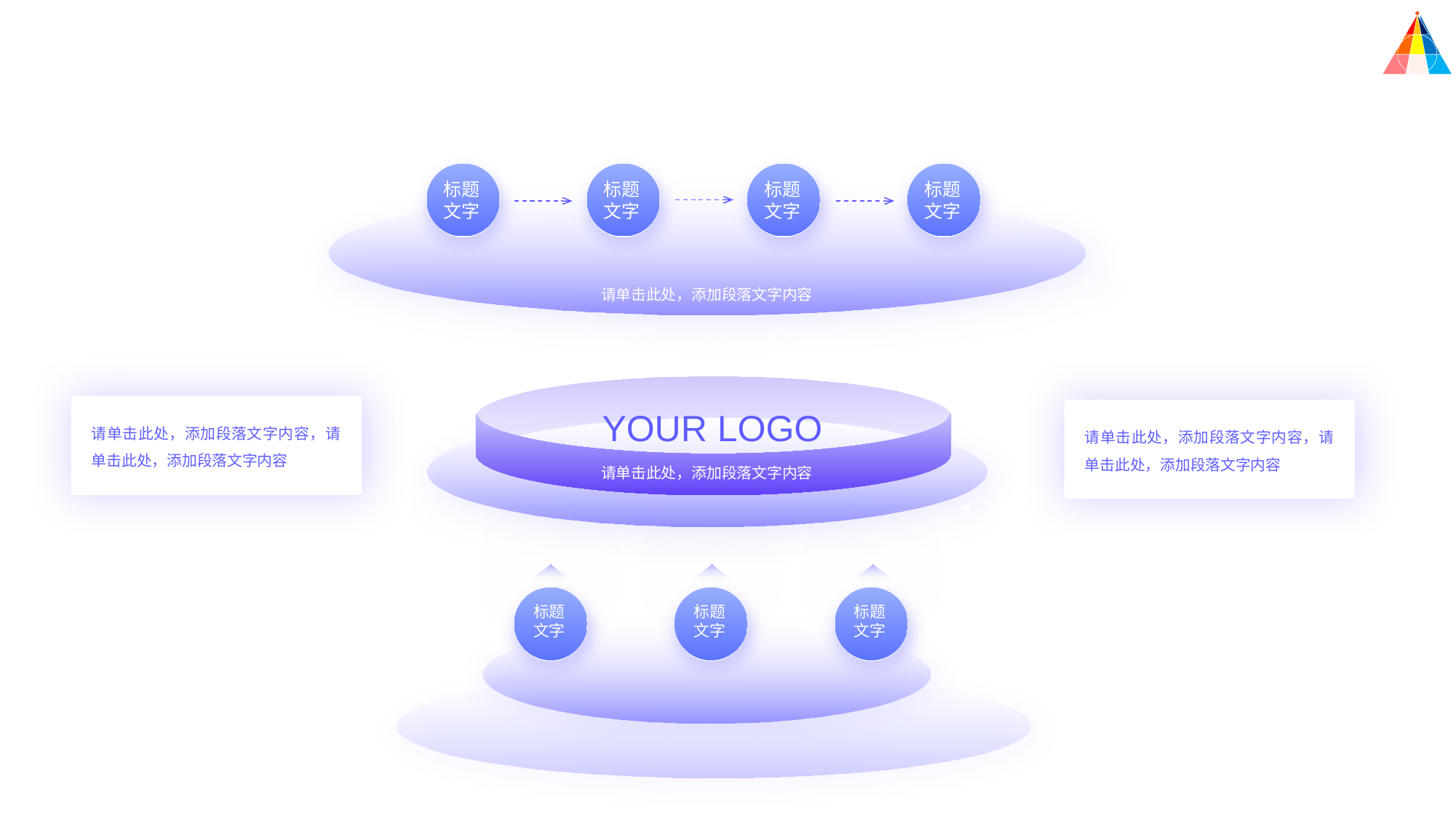

标题文字

标题文字

标题文字

标题文字

请单击此处，添加段落文字内容

YOUR LOGO
请单击此处，添加段落文字内容，请单击此处，添加段落文字内容

请单击此处，添加段落文字内容，请单击此处，添加段落文字内容

请单击此处，添加段落文字内容

标题
文字

标题
文字

标题
文字